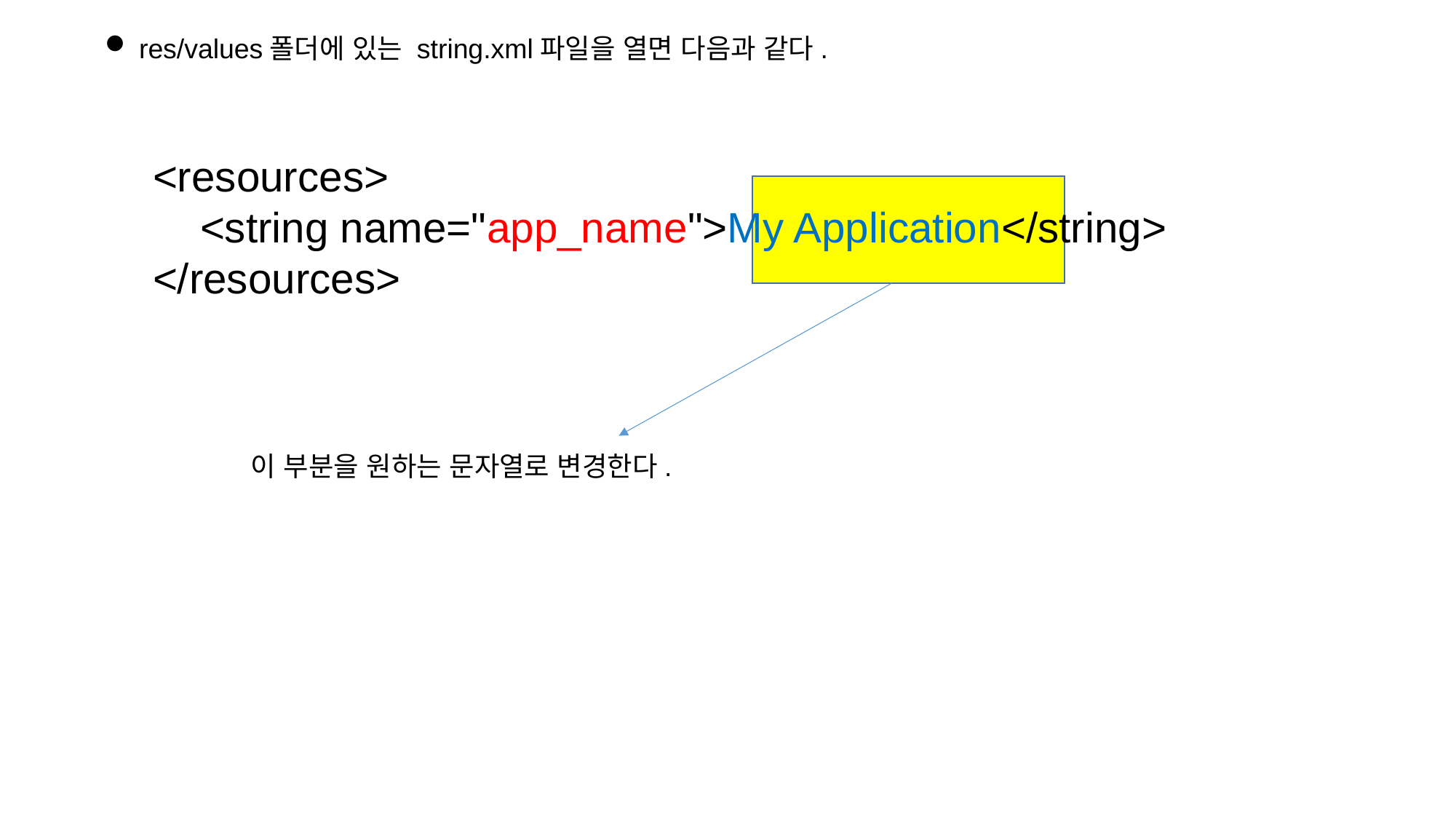

res/values폴더에 있는 string.xml파일을 열면 다음과 같다.
<resources>
    <string name="app_name">My Application</string>
</resources>

이 부분을 원하는 문자열로 변경한다.